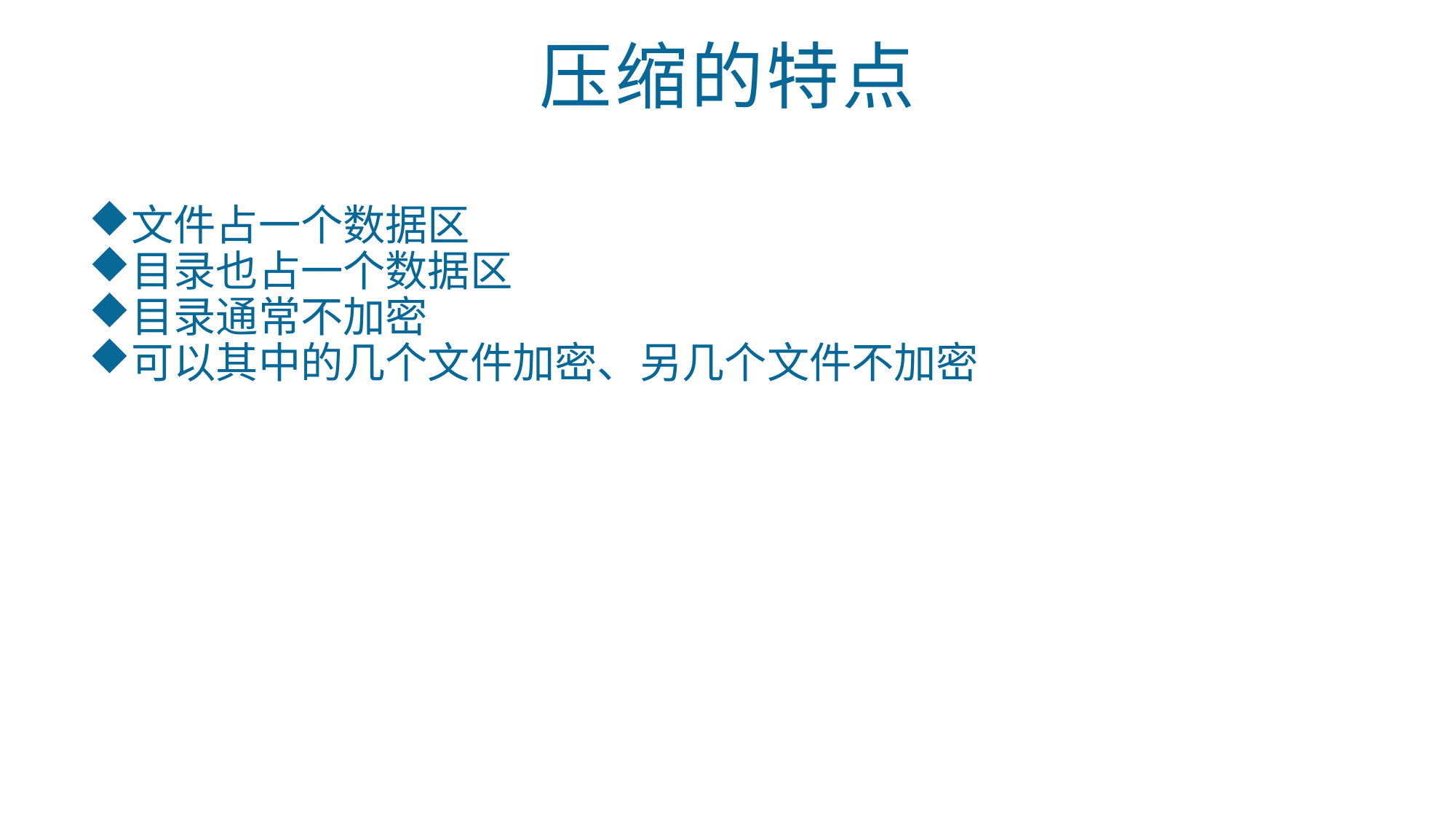

压缩的特点
文件占一个数据区
目录也占一个数据区
目录通常不加密
可以其中的几个文件加密、另几个文件不加密